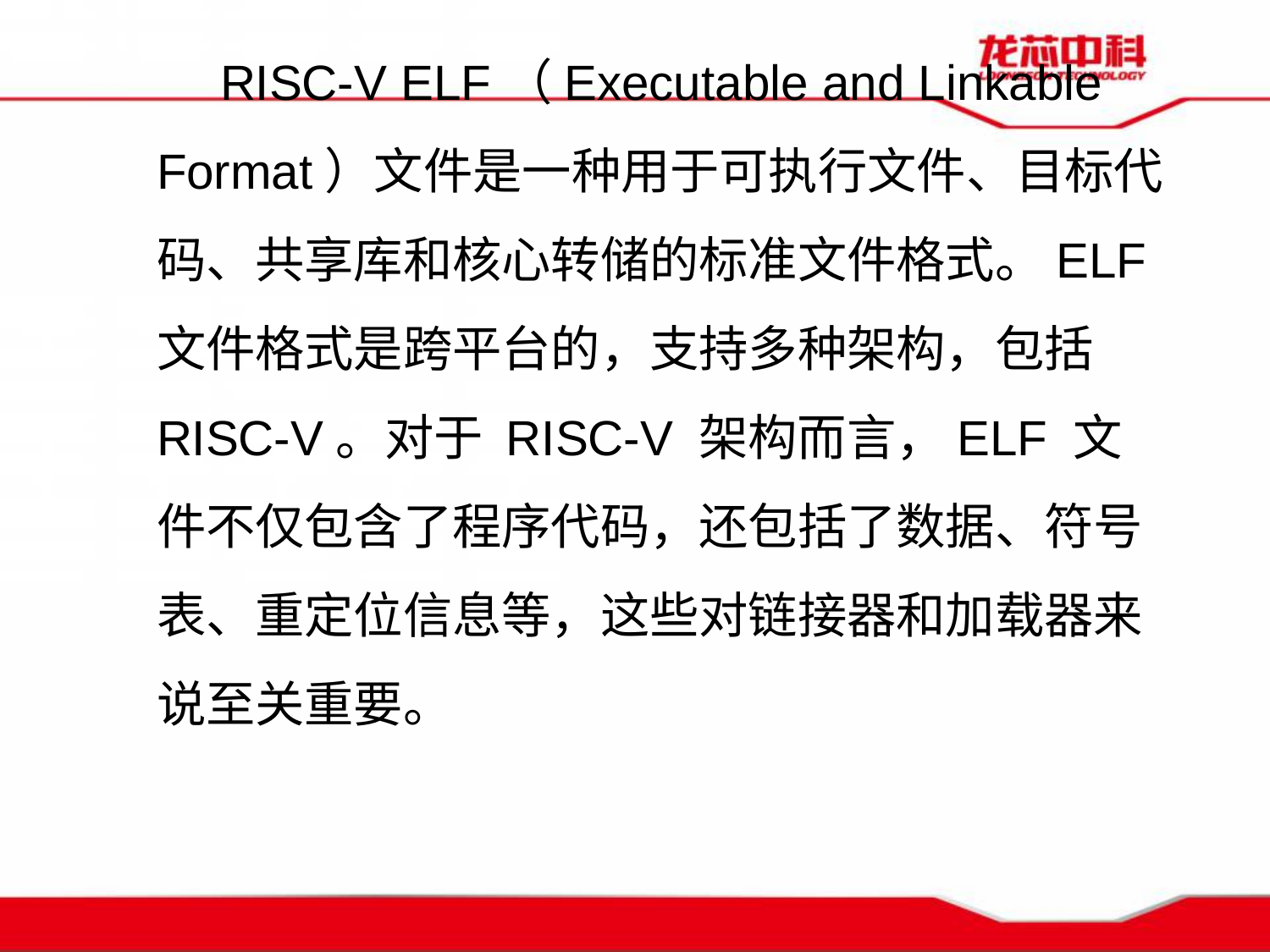

RISC-V ELF（Executable and Linkable Format）文件是一种用于可执行文件、目标代码、共享库和核心转储的标准文件格式。ELF 文件格式是跨平台的，支持多种架构，包括 RISC-V。对于 RISC-V 架构而言，ELF 文件不仅包含了程序代码，还包括了数据、符号表、重定位信息等，这些对链接器和加载器来说至关重要。